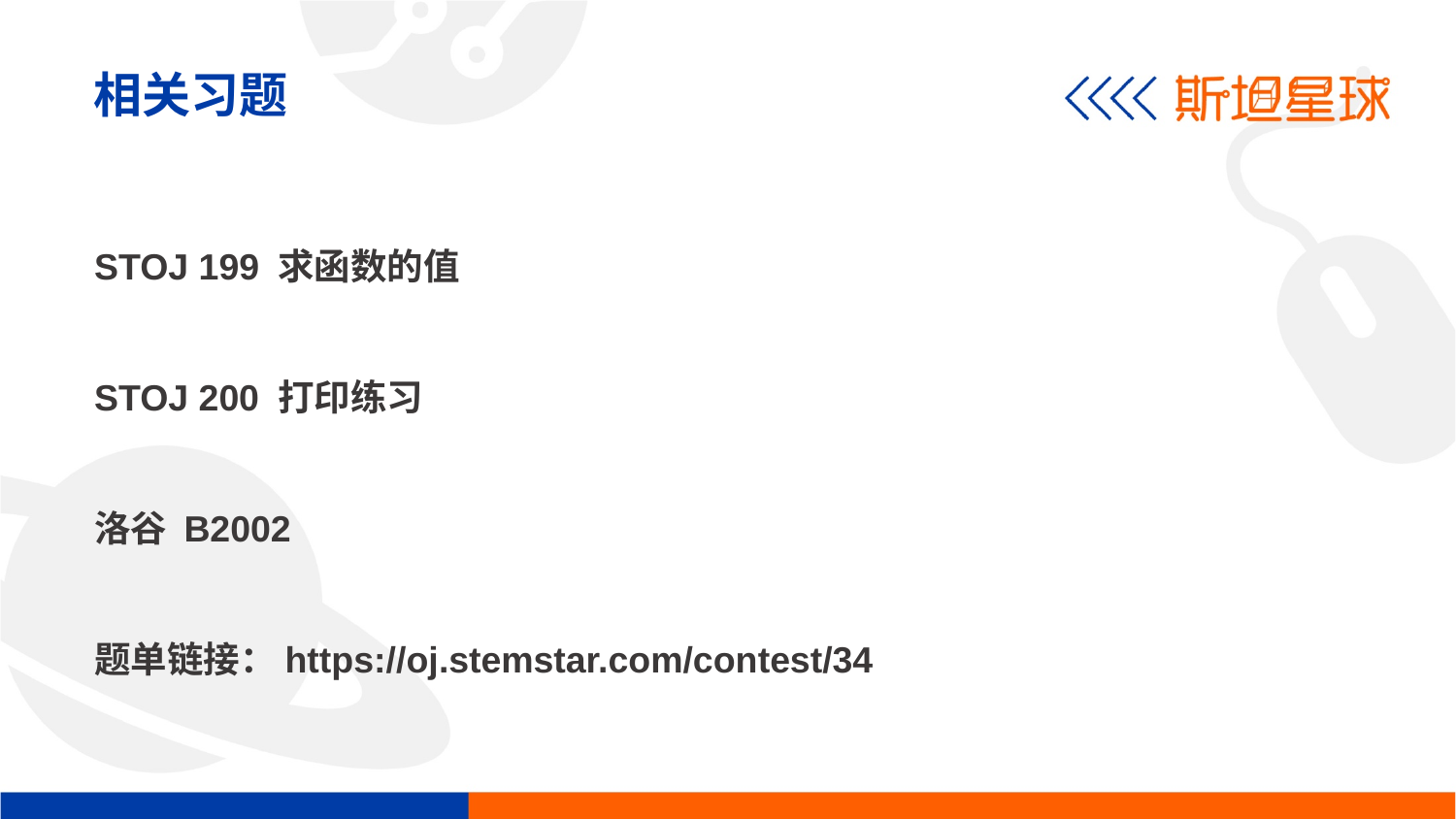

相关习题
STOJ 199 求函数的值
STOJ 200 打印练习
洛谷 B2002
题单链接：https://oj.stemstar.com/contest/34